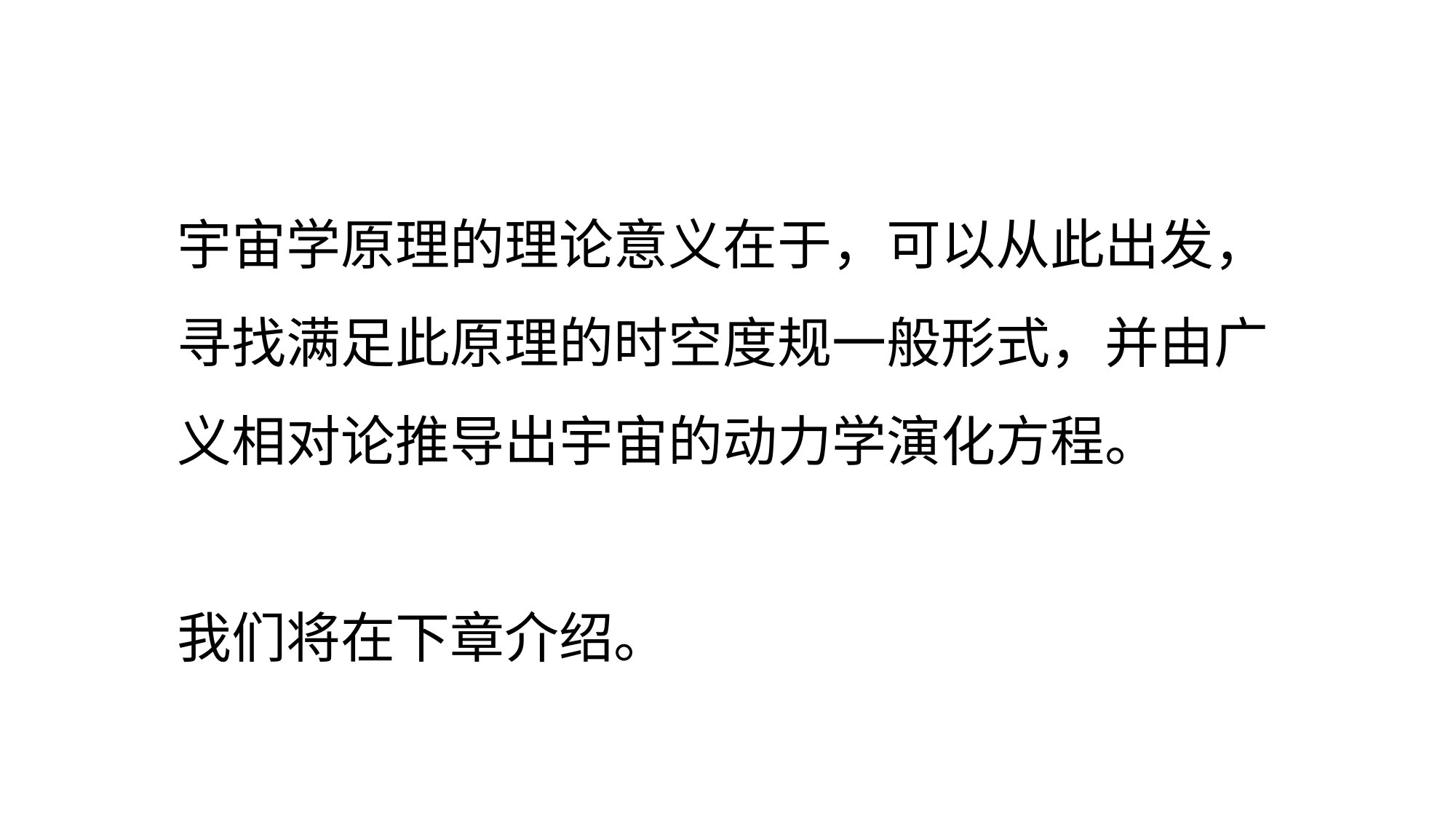

# 宇宙学原理的理论意义在于，可以从此出发，寻找满足此原理的时空度规一般形式，并由广义相对论推导出宇宙的动力学演化方程。 我们将在下章介绍。